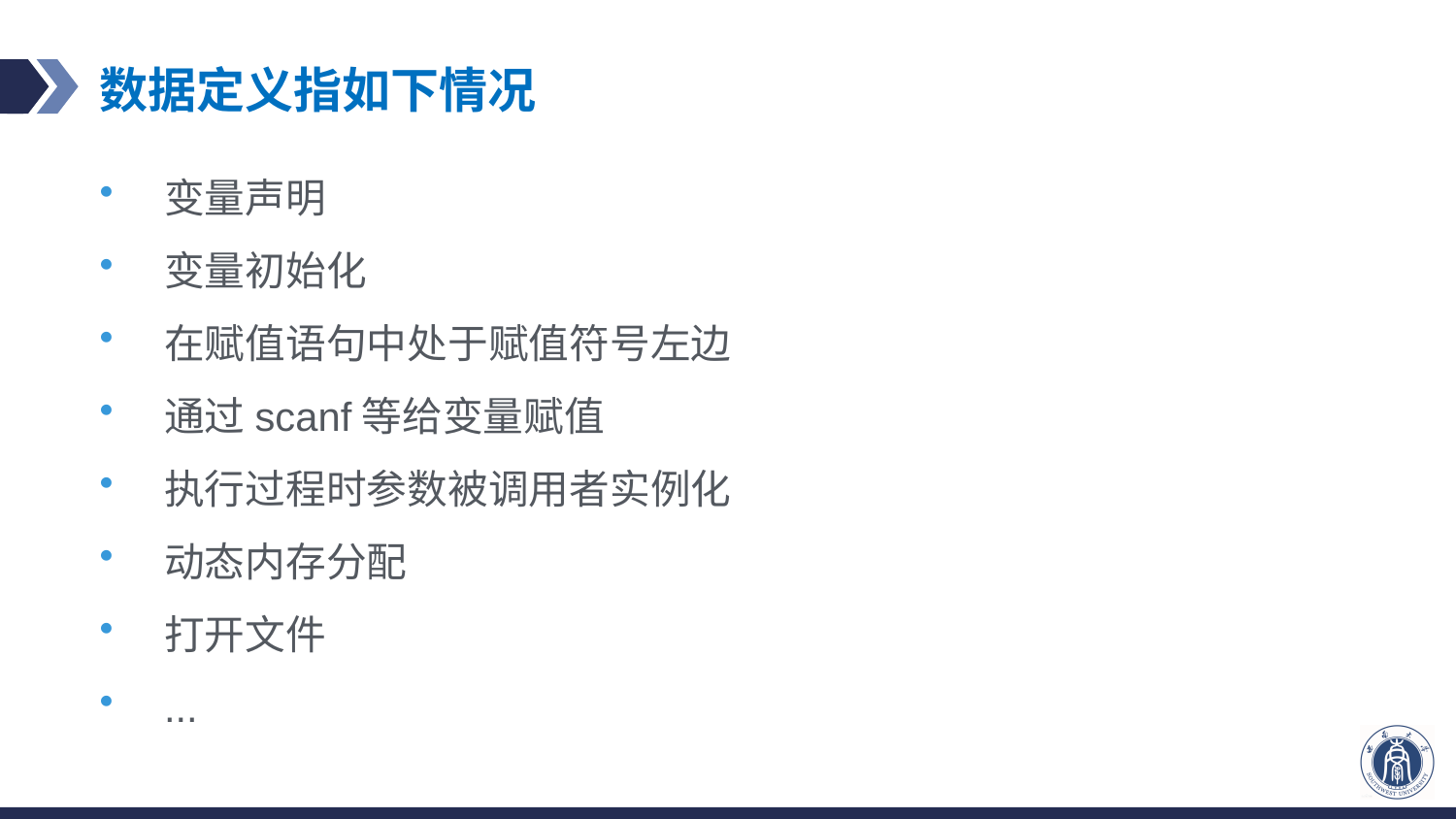

# 数据定义指如下情况
变量声明
变量初始化
在赋值语句中处于赋值符号左边
通过scanf等给变量赋值
执行过程时参数被调用者实例化
动态内存分配
打开文件
...